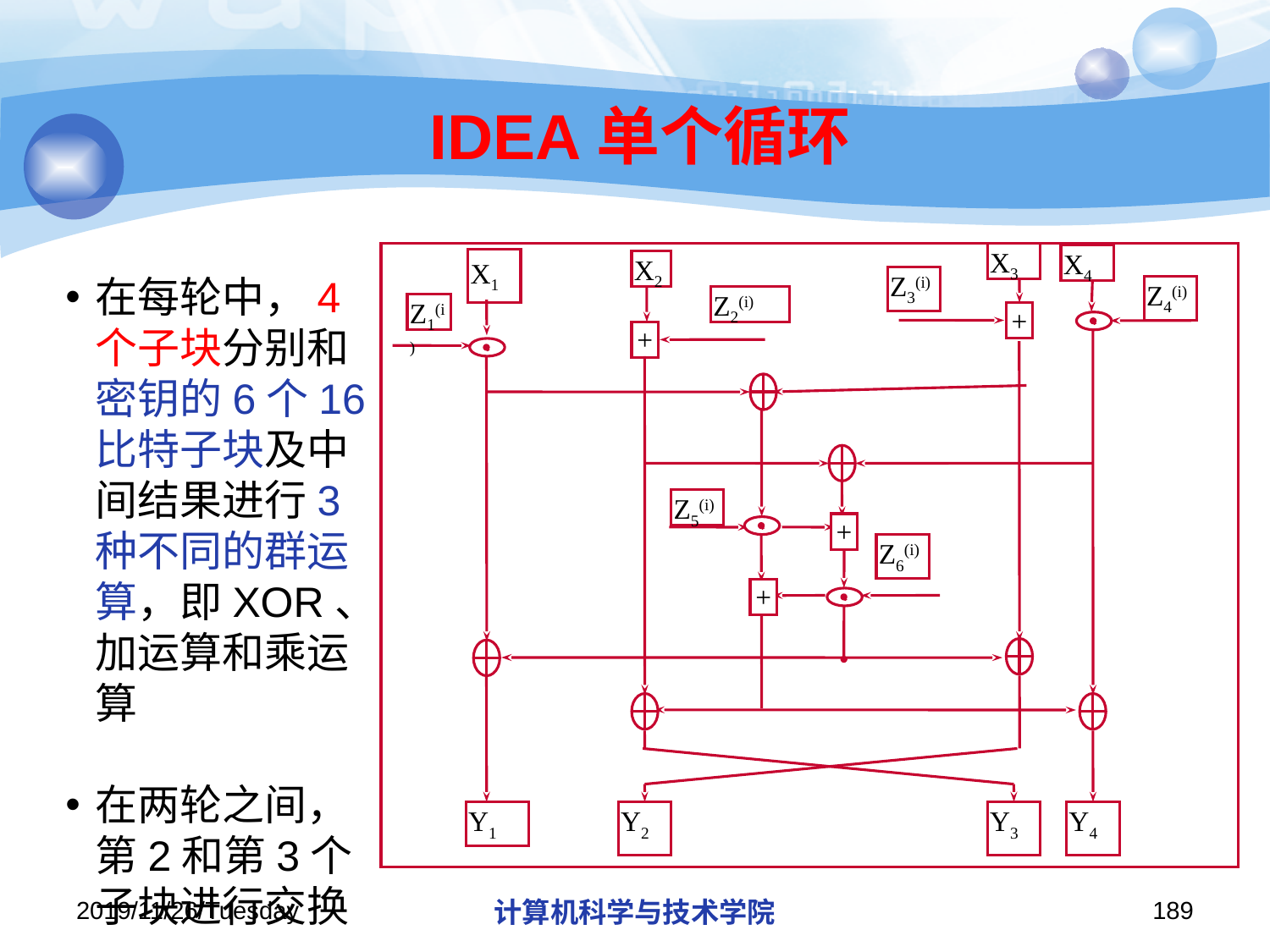

# IDEA单个循环

X3
X4
X1
X2
Z3(i)

Z4(i)

Z2(i)
Z1(i)

+

+

Z5(i)
+

Z6(i)

+

Y1
Y2
Y3
Y4
在每轮中，4个子块分别和密钥的6个16比特子块及中间结果进行3种不同的群运算，即XOR、加运算和乘运算

在两轮之间，第2和第3个子块进行交换
2019/11/26/Tuesday
计算机科学与技术学院
189